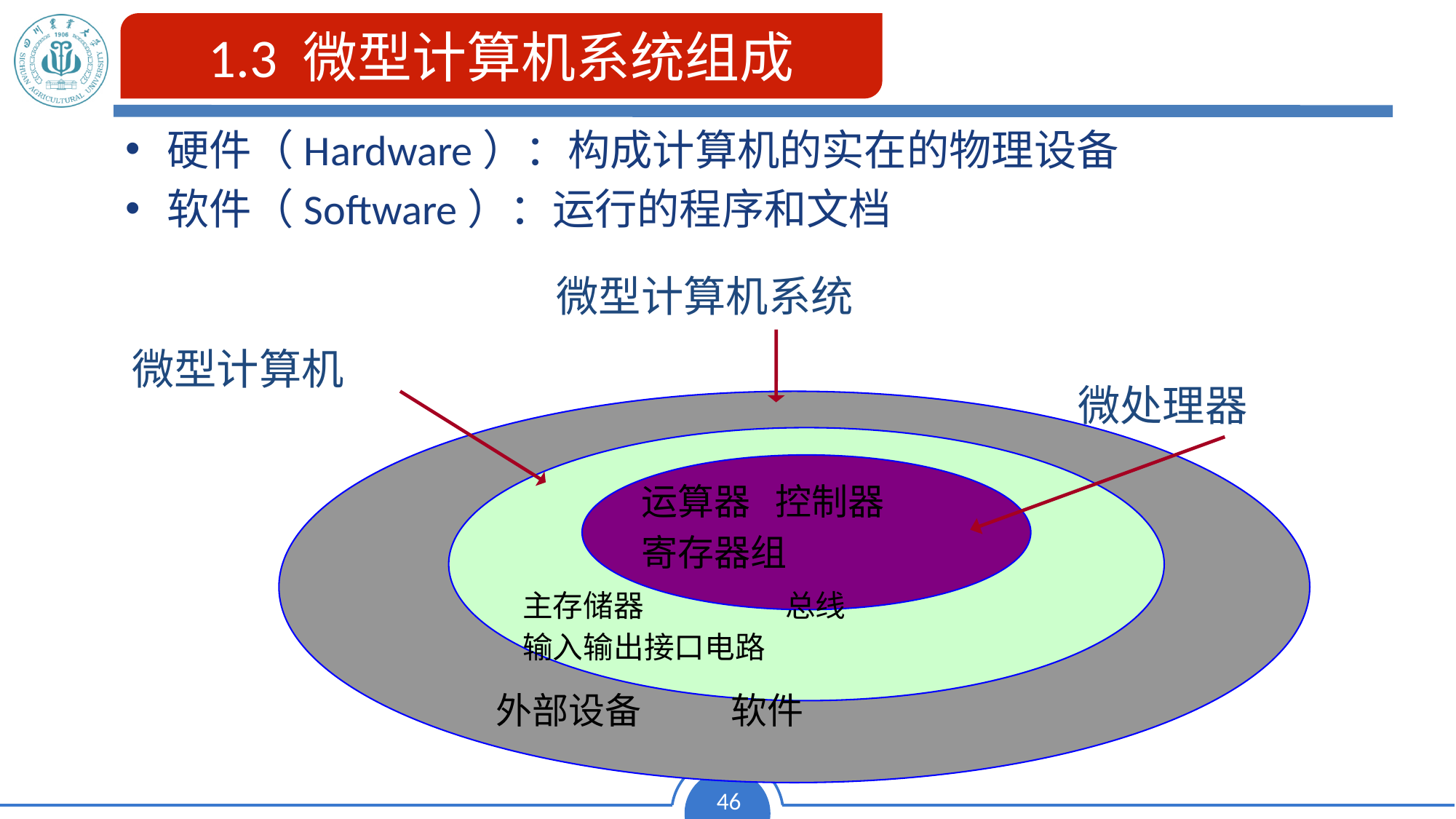

1.3 微型计算机系统组成
硬件（Hardware）：构成计算机的实在的物理设备
软件（Software）：运行的程序和文档
微型计算机系统

微型计算机
微处理器

运算器   控制器
寄存器组
主存储器                     总线
输入输出接口电路
外部设备           软件